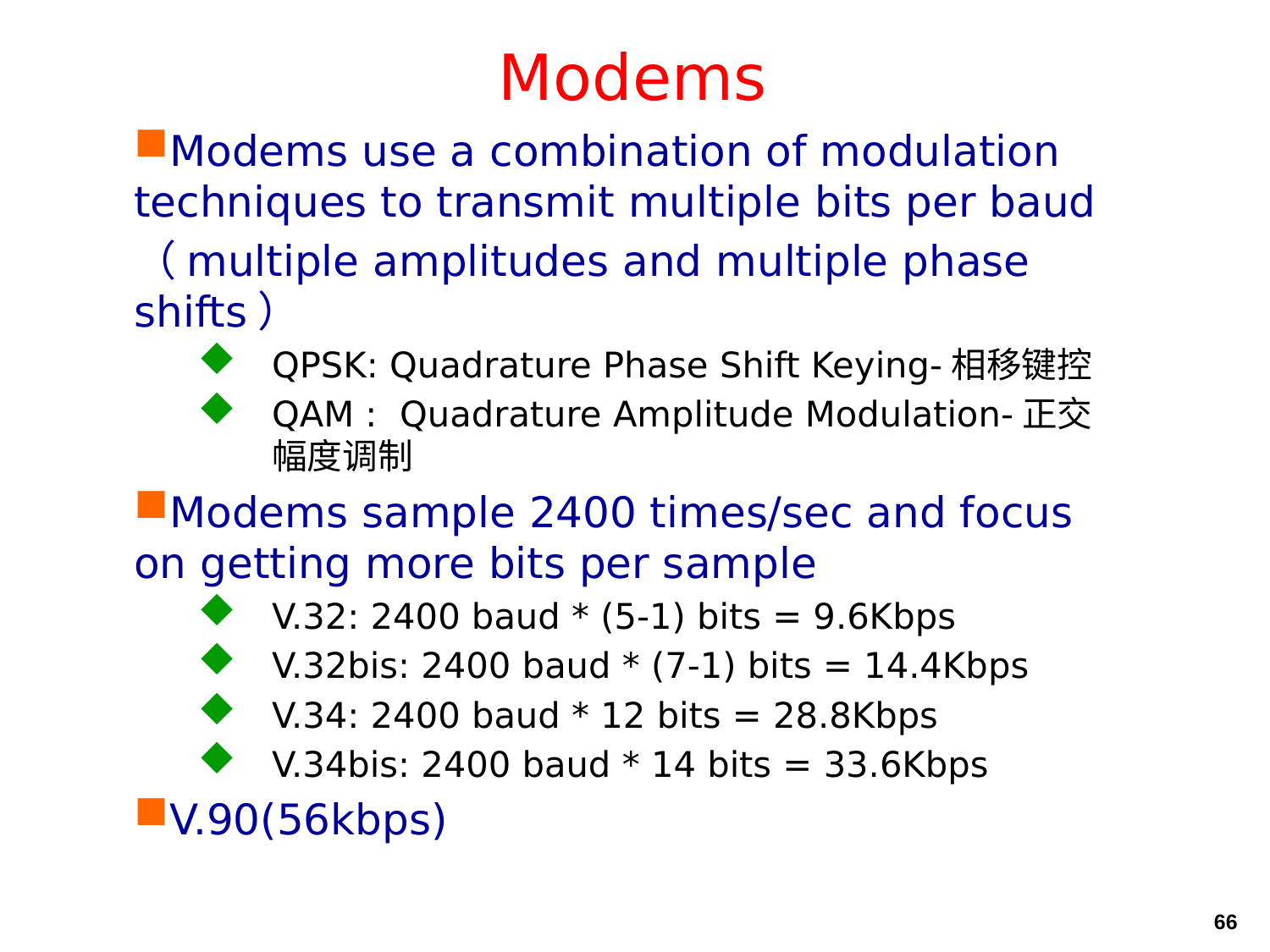

# Modems
Modems use a combination of modulation techniques to transmit multiple bits per baud
（multiple amplitudes and multiple phase shifts）
QPSK: Quadrature Phase Shift Keying-相移键控
QAM :  Quadrature Amplitude Modulation-正交幅度调制
Modems sample 2400 times/sec and focus on getting more bits per sample
V.32: 2400 baud * (5-1) bits = 9.6Kbps
V.32bis: 2400 baud * (7-1) bits = 14.4Kbps
V.34: 2400 baud * 12 bits = 28.8Kbps
V.34bis: 2400 baud * 14 bits = 33.6Kbps
V.90(56kbps)